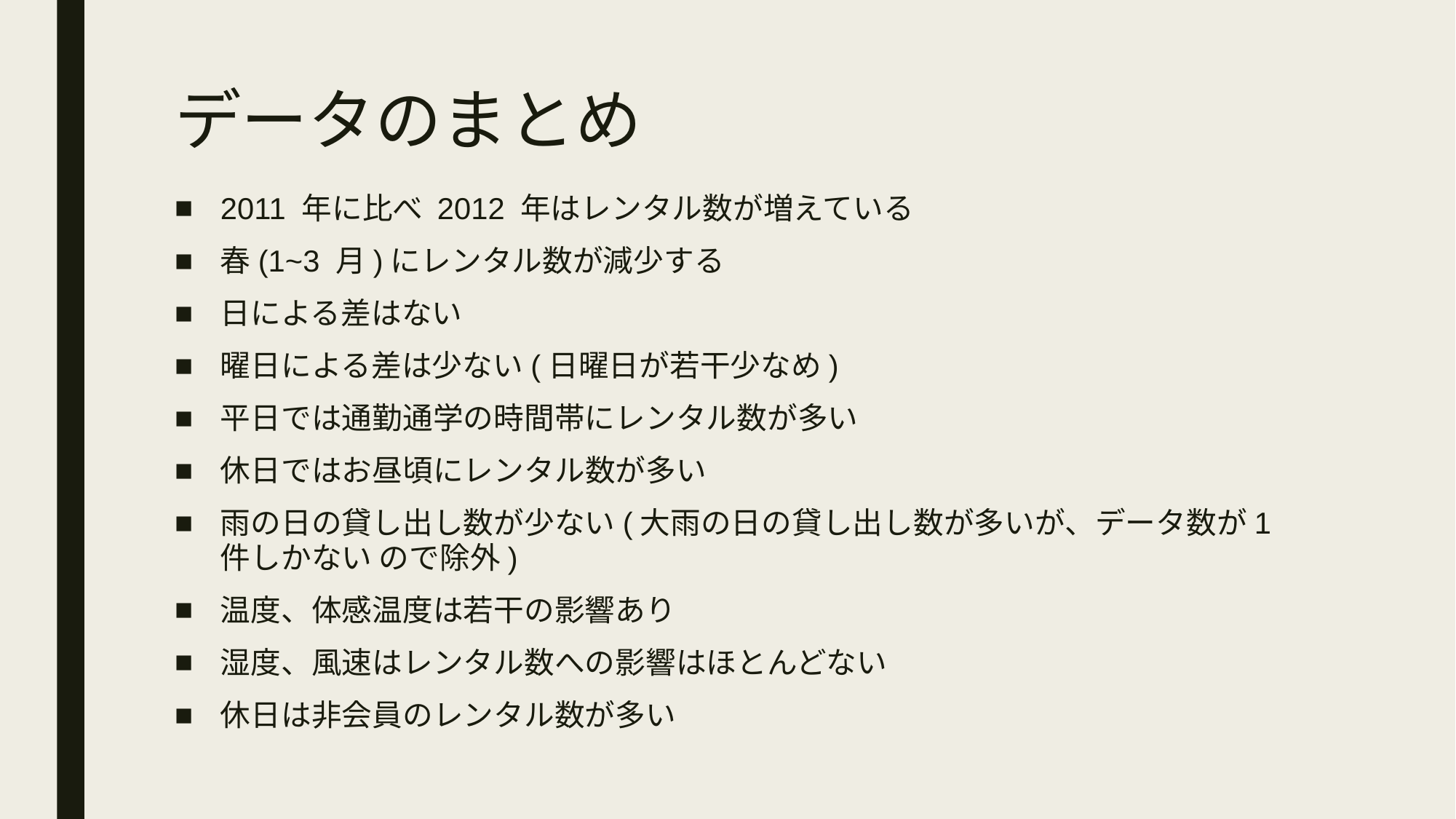

# データのまとめ
2011 年に比べ 2012 年はレンタル数が増えている
春(1~3 月)にレンタル数が減少する
日による差はない
曜日による差は少ない(日曜日が若干少なめ)
平日では通勤通学の時間帯にレンタル数が多い
休日ではお昼頃にレンタル数が多い
雨の日の貸し出し数が少ない(大雨の日の貸し出し数が多いが、データ数が1件しかない ので除外)
温度、体感温度は若干の影響あり
湿度、風速はレンタル数への影響はほとんどない
休日は非会員のレンタル数が多い